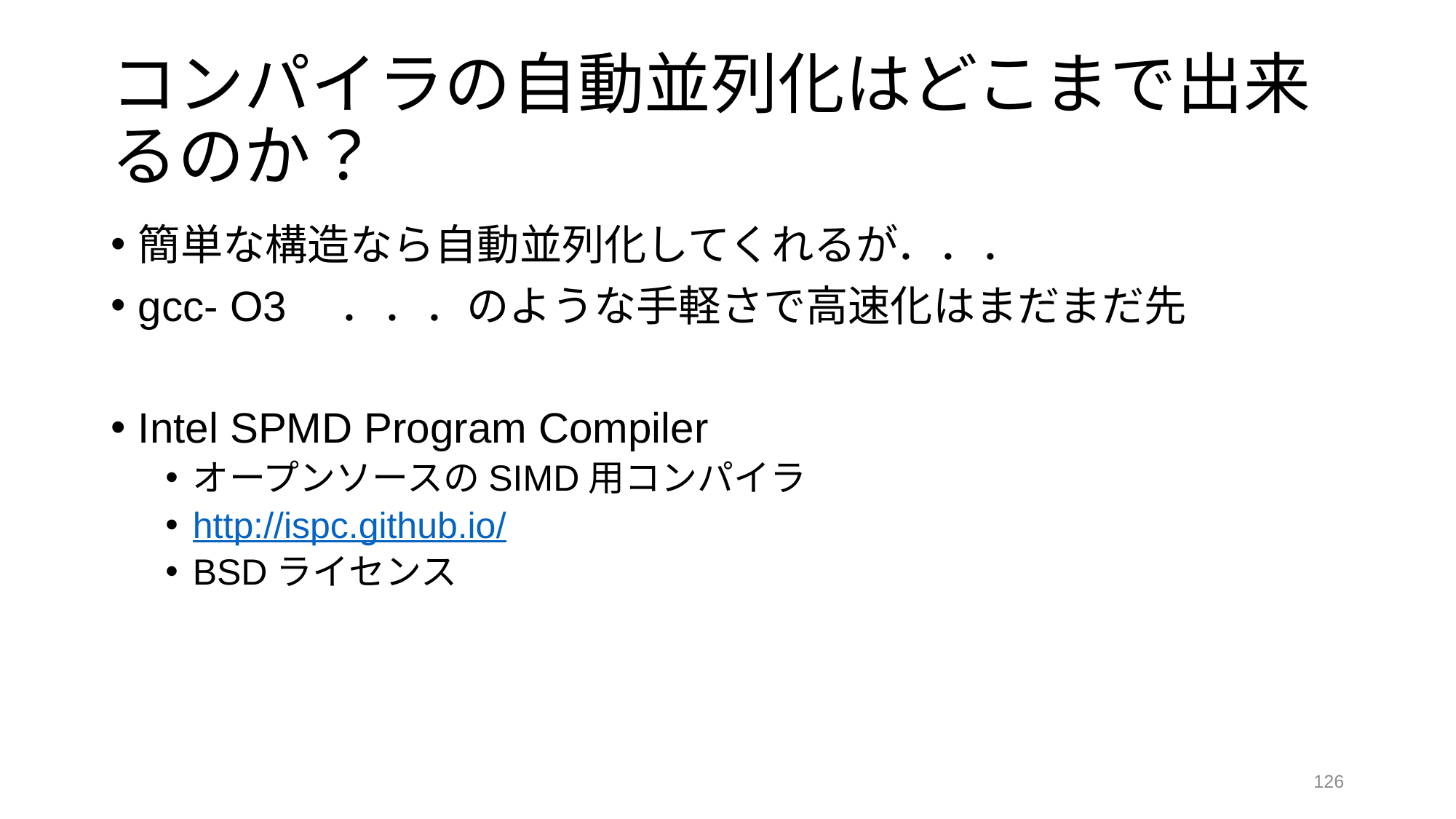

# コンパイラの自動並列化はどこまで出来るのか？
簡単な構造なら自動並列化してくれるが．．．
gcc- O3　．．．のような手軽さで高速化はまだまだ先

Intel SPMD Program Compiler
オープンソースのSIMD用コンパイラ
http://ispc.github.io/
BSDライセンス
126